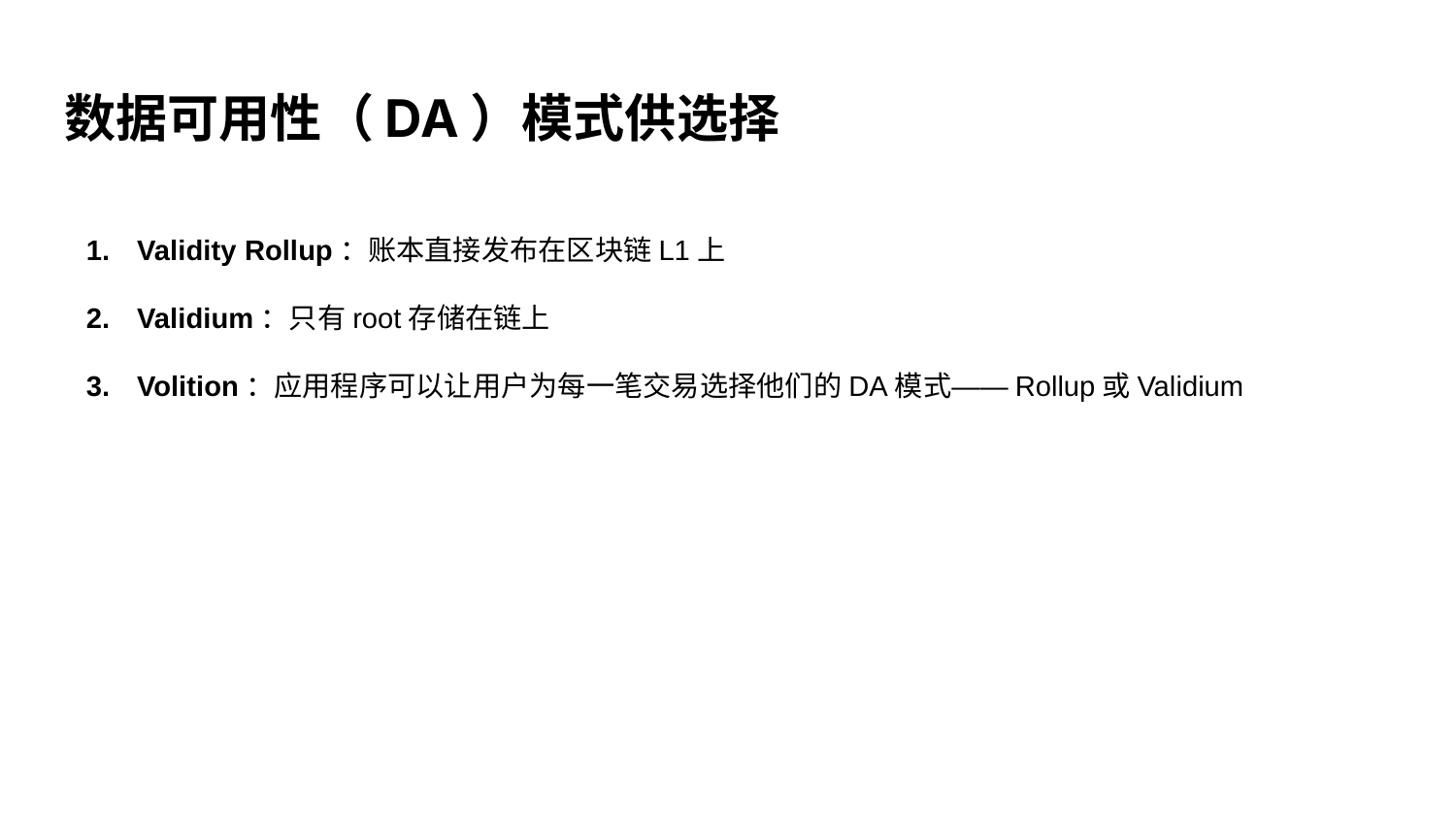

# 数据可用性（DA）模式供选择

Validity Rollup：账本直接发布在区块链L1上
Validium：只有root存储在链上
Volition：应用程序可以让用户为每一笔交易选择他们的DA模式——Rollup或Validium